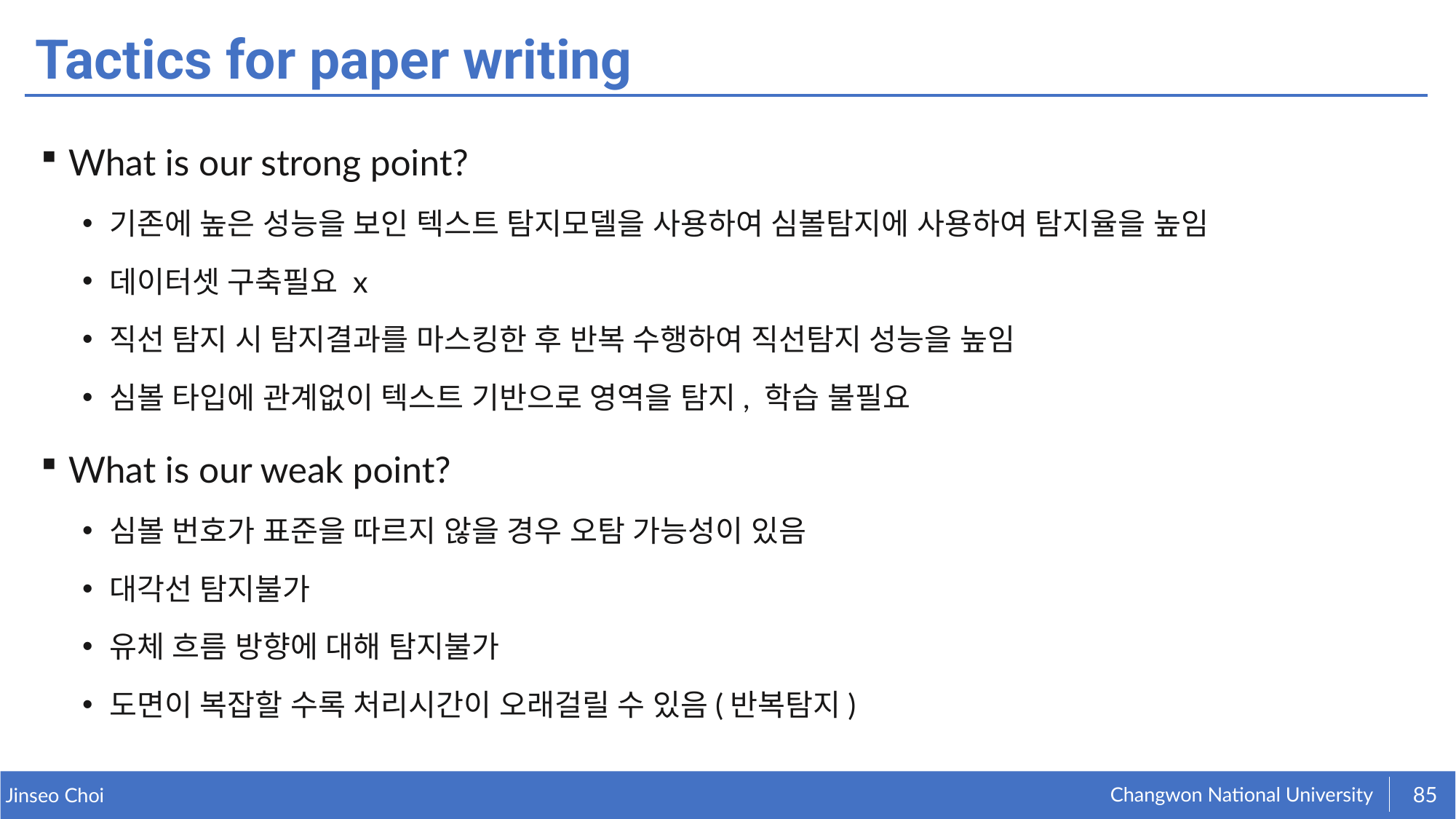

# Tactics for paper writing

What is our strong point?
기존에 높은 성능을 보인 텍스트 탐지모델을 사용하여 심볼탐지에 사용하여 탐지율을 높임
데이터셋 구축필요 x
직선 탐지 시 탐지결과를 마스킹한 후 반복 수행하여 직선탐지 성능을 높임
심볼 타입에 관계없이 텍스트 기반으로 영역을 탐지, 학습 불필요
What is our weak point?
심볼 번호가 표준을 따르지 않을 경우 오탐 가능성이 있음
대각선 탐지불가
유체 흐름 방향에 대해 탐지불가
도면이 복잡할 수록 처리시간이 오래걸릴 수 있음(반복탐지)

85